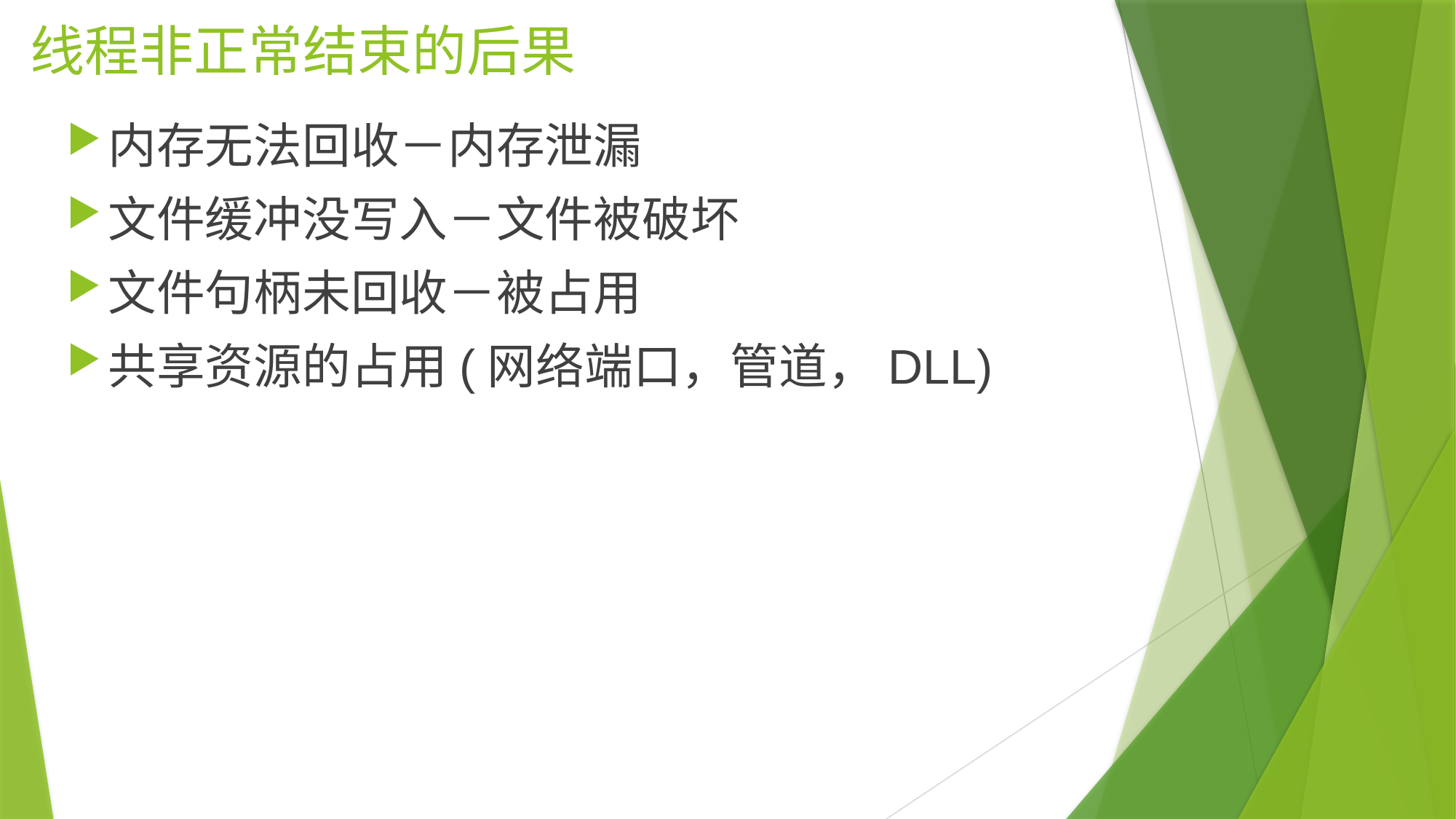

# 线程非正常结束的后果
内存无法回收－内存泄漏
文件缓冲没写入－文件被破坏
文件句柄未回收－被占用
共享资源的占用(网络端口，管道，DLL)